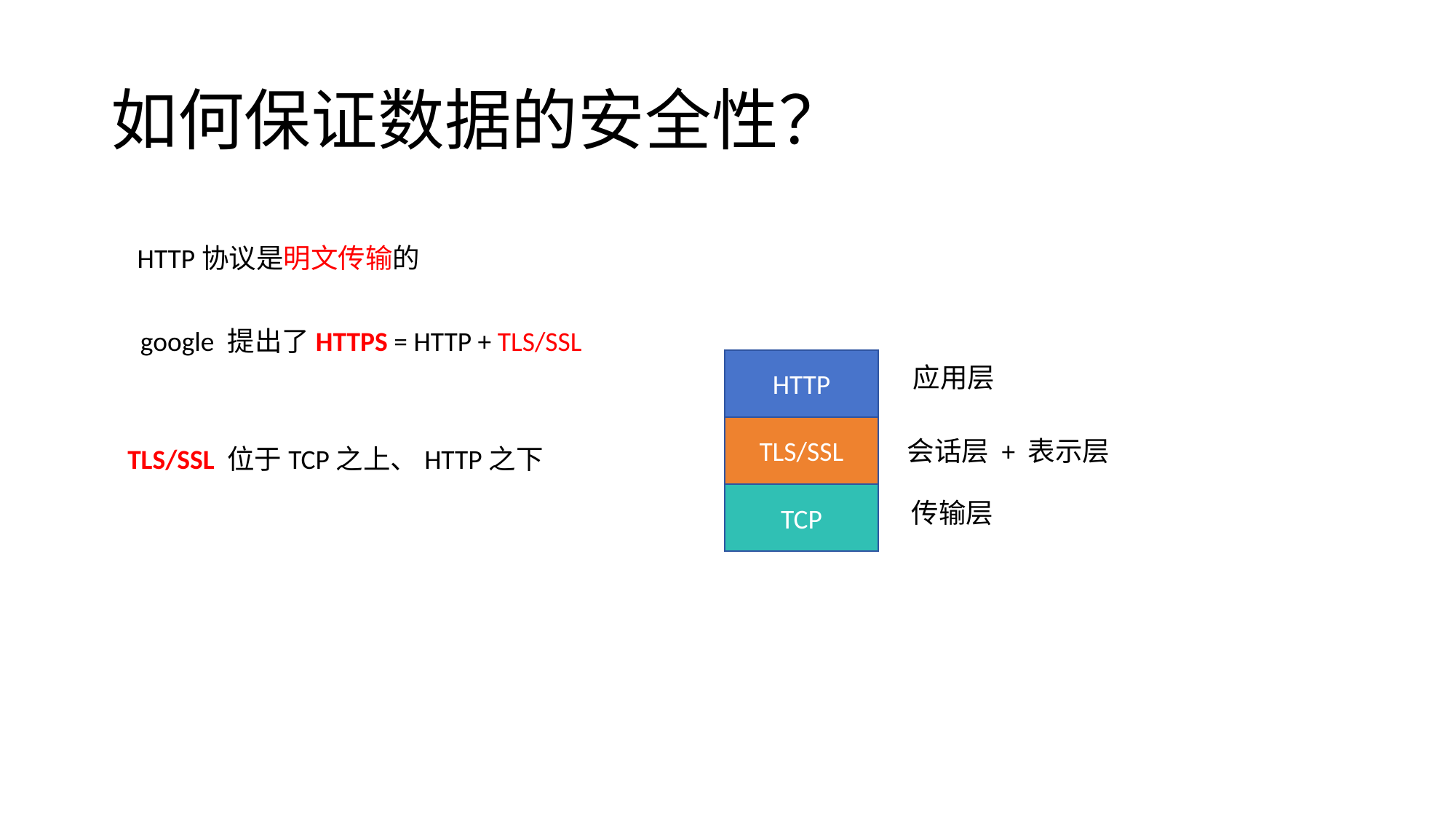

# 如何保证数据的安全性？
HTTP协议是明文传输的
google 提出了HTTPS = HTTP + TLS/SSL
HTTP
应用层
TLS/SSL
会话层 + 表示层
TLS/SSL 位于TCP之上、HTTP之下
TCP
传输层